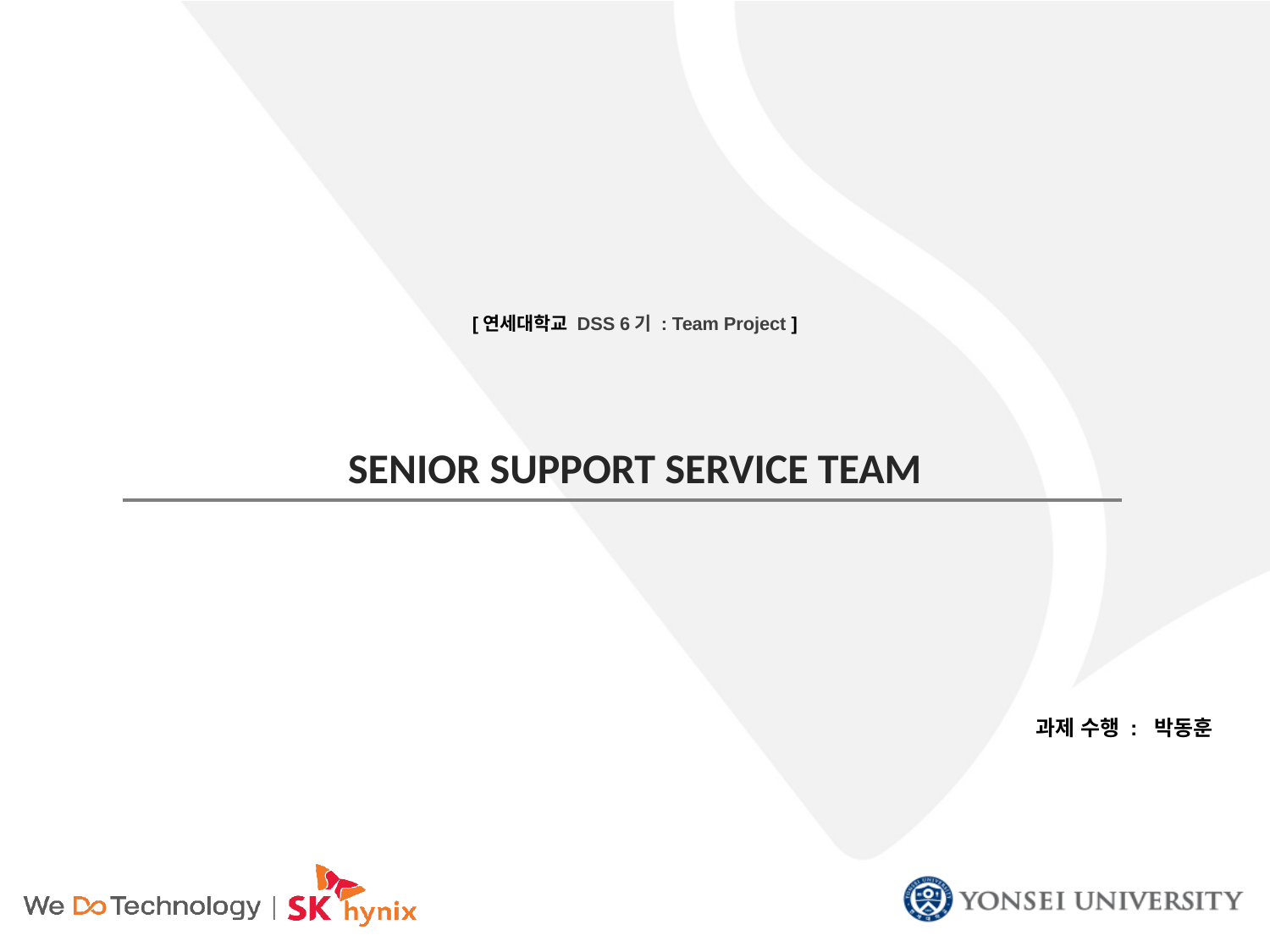

SENIOR SUPPORT SERVICE TEAM
과제 수행 :  박동훈